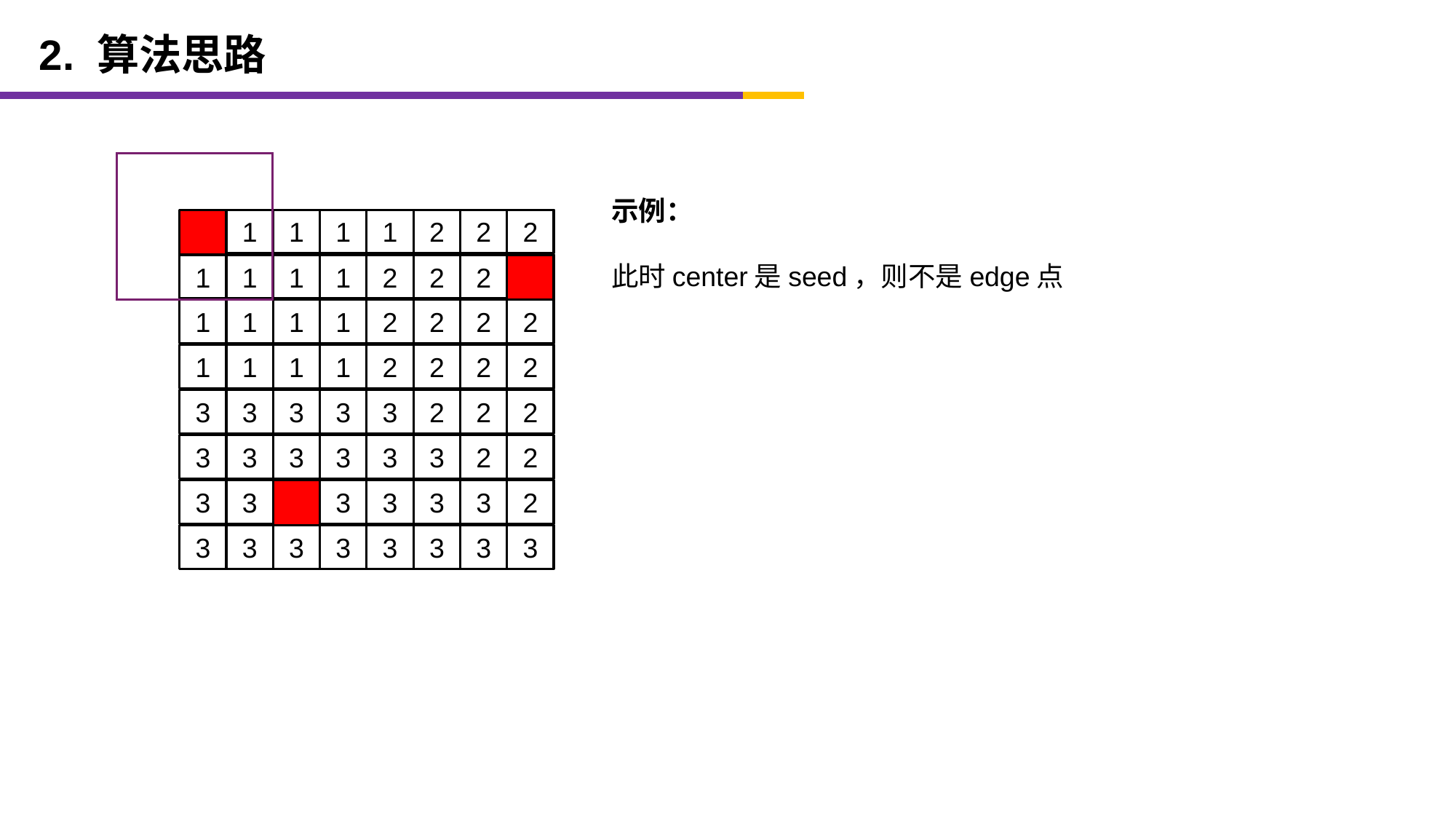

2. 算法思路

示例：

此时center是seed，则不是edge点
2
2
2
1
1
1
1

2
2
1
2
1
1
1
2
2
2
1
2
1
1
1
2
2
2
1
2
1
1
1
2
2
2
3
3
3
3
3
3
2
3
2
3
3
3
3
2
3
3
3
3
3

3
3
3
3
3
3
3
3
3